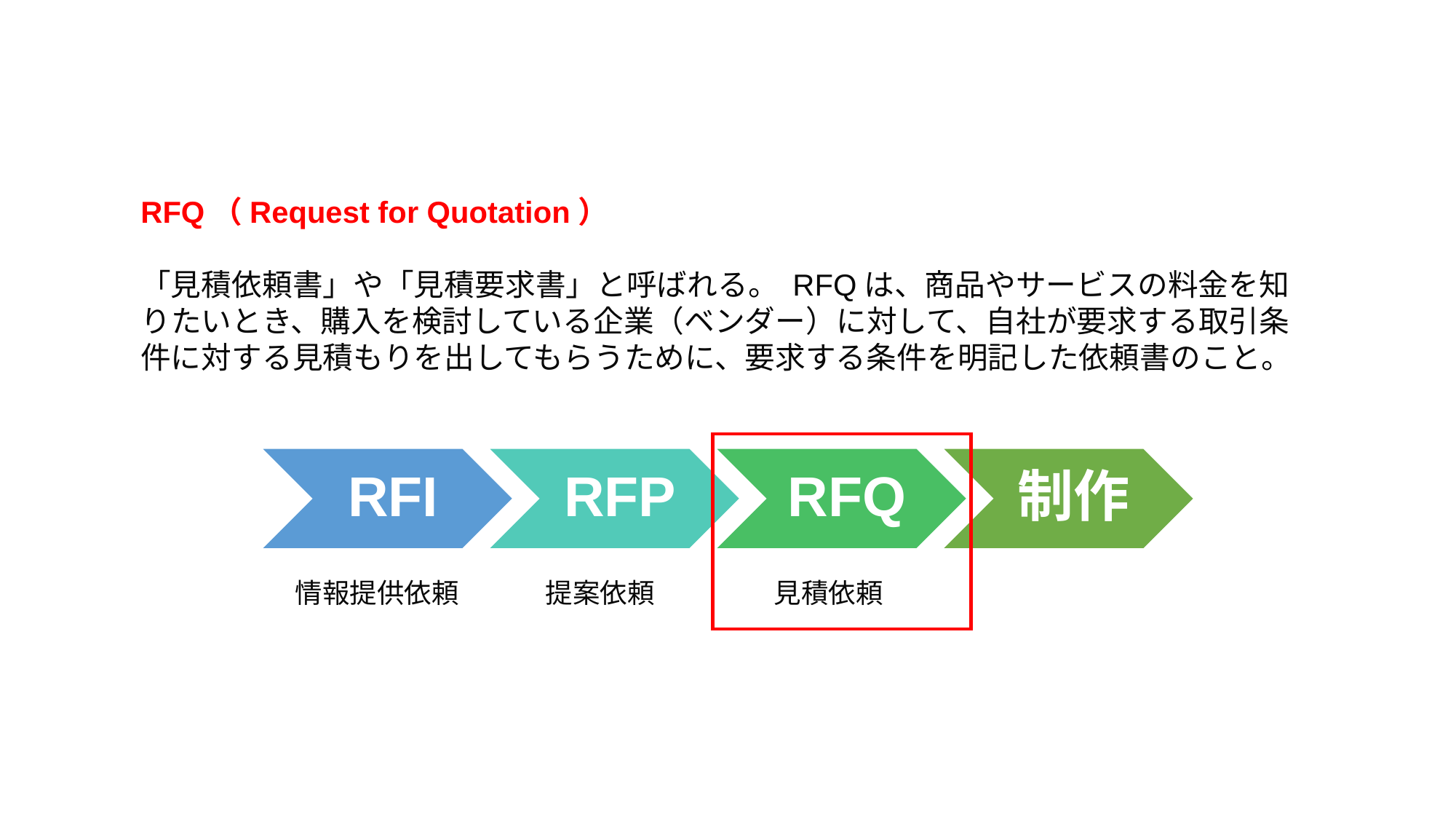

RFQ（Request for Quotation）

「見積依頼書」や「見積要求書」と呼ばれる。 RFQは、商品やサービスの料金を知りたいとき、購入を検討している企業（ベンダー）に対して、自社が要求する取引条件に対する見積もりを出してもらうために、要求する条件を明記した依頼書のこと。
RFI
RFP
RFQ
制作

情報提供依頼
提案依頼
見積依頼